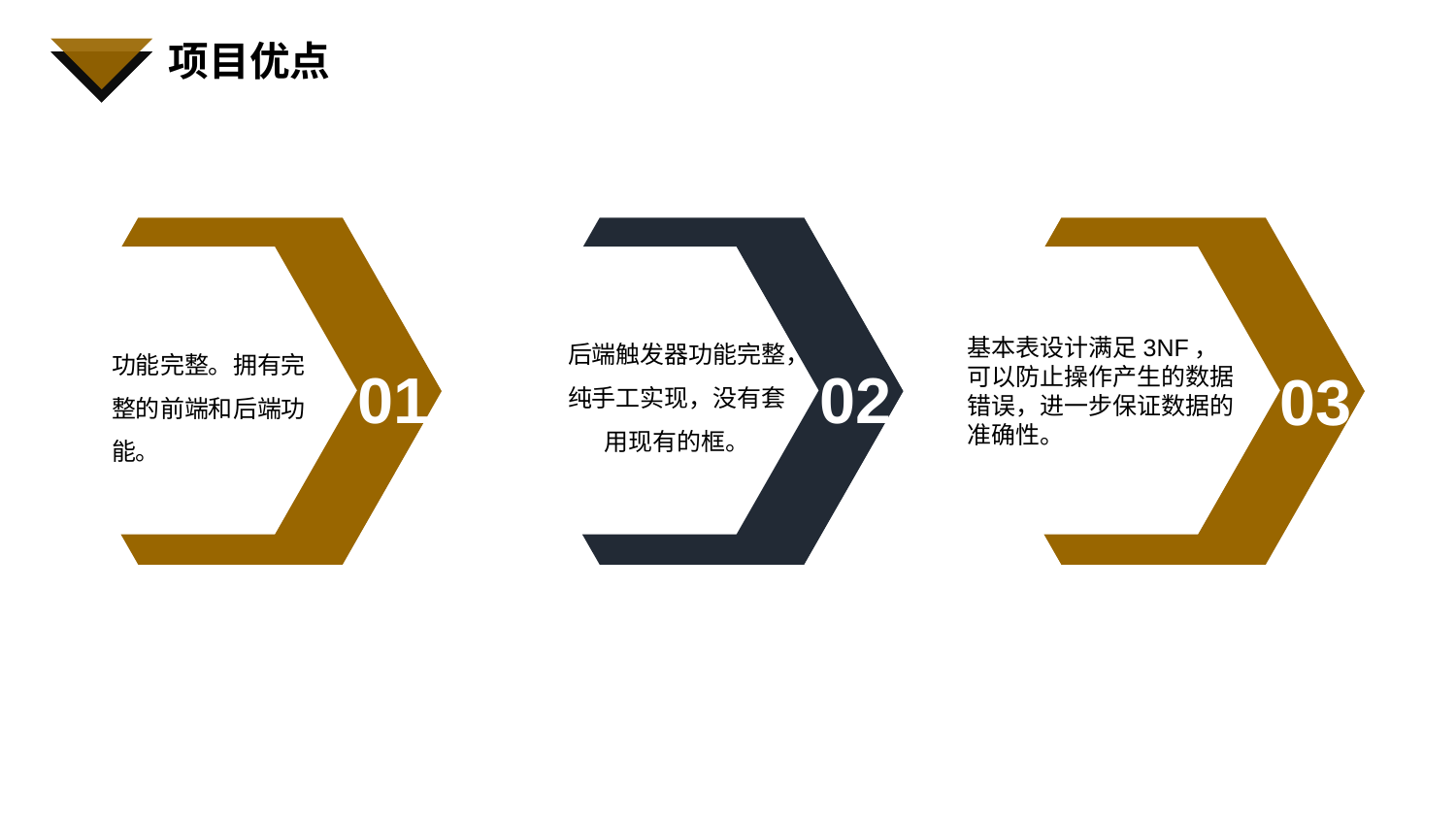

项目优点

后端触发器功能完整，纯手工实现，没有套用现有的框。
基本表设计满足3NF，可以防止操作产生的数据错误，进一步保证数据的准确性。
功能完整。拥有完整的前端和后端功能。
01
02
03